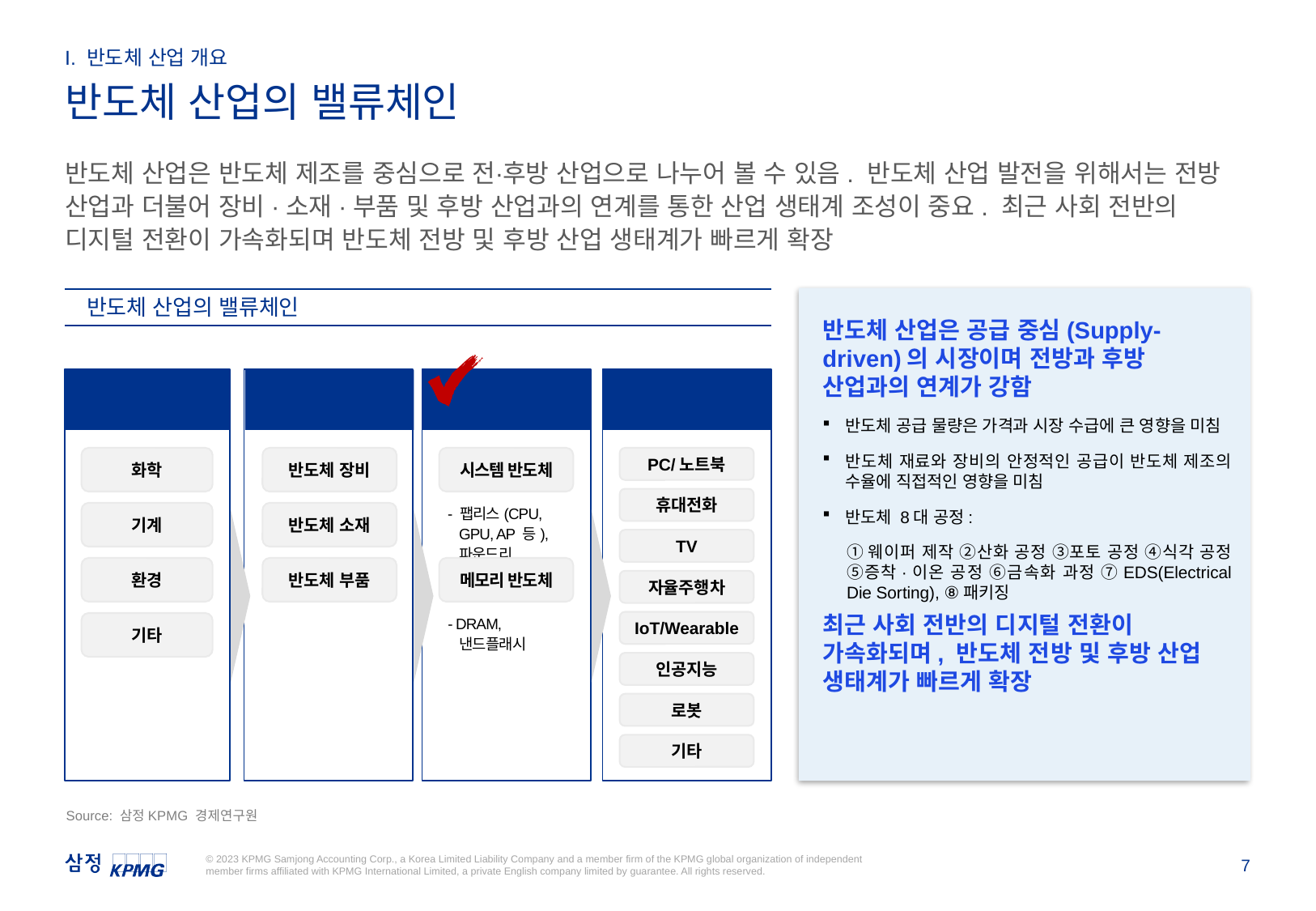

I. 반도체 산업 개요
반도체 산업의 밸류체인
반도체 산업은 반도체 제조를 중심으로 전∙후방 산업으로 나누어 볼 수 있음. 반도체 산업 발전을 위해서는 전방 산업과 더불어 장비·소재·부품 및 후방 산업과의 연계를 통한 산업 생태계 조성이 중요. 최근 사회 전반의 디지털 전환이 가속화되며 반도체 전방 및 후방 산업 생태계가 빠르게 확장

반도체 산업의 밸류체인
반도체 산업은 공급 중심(Supply-driven)의 시장이며 전방과 후방 산업과의 연계가 강함
반도체 공급 물량은 가격과 시장 수급에 큰 영향을 미침
반도체 재료와 장비의 안정적인 공급이 반도체 제조의 수율에 직접적인 영향을 미침
반도체 8대 공정:
①웨이퍼 제작 ②산화 공정 ③포토 공정 ④식각 공정 ⑤증착·이온 공정 ⑥금속화 과정 ⑦EDS(Electrical Die Sorting), ⑧패키징

반도체 제조
시스템 반도체
- 팹리스(CPU, GPU, AP 등), 파운드리
메모리 반도체
- DRAM, 낸드플래시

후방 산업
화학
기계
환경
기타

전방 산업
PC/노트북
휴대전화
TV
자율주행차
IoT/Wearable
인공지능
로봇
기타
반도체 장비ㆍ소재ㆍ부품
반도체 장비
반도체 소재

반도체 부품
최근 사회 전반의 디지털 전환이 가속화되며, 반도체 전방 및 후방 산업 생태계가 빠르게 확장
Source: 삼정KPMG 경제연구원